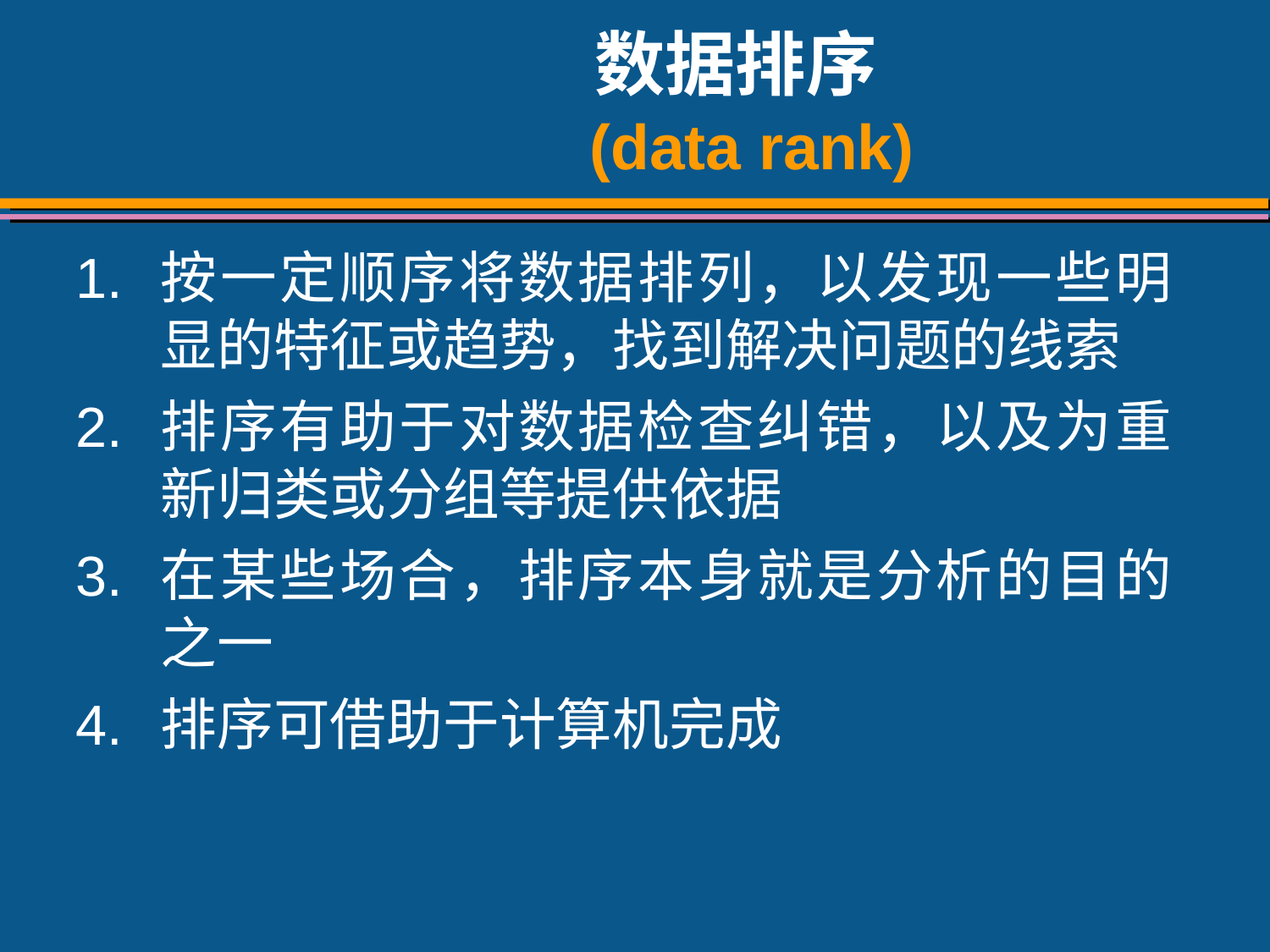

# 数据排序 (data rank)
按一定顺序将数据排列，以发现一些明显的特征或趋势，找到解决问题的线索
排序有助于对数据检查纠错，以及为重新归类或分组等提供依据
在某些场合，排序本身就是分析的目的之一
排序可借助于计算机完成